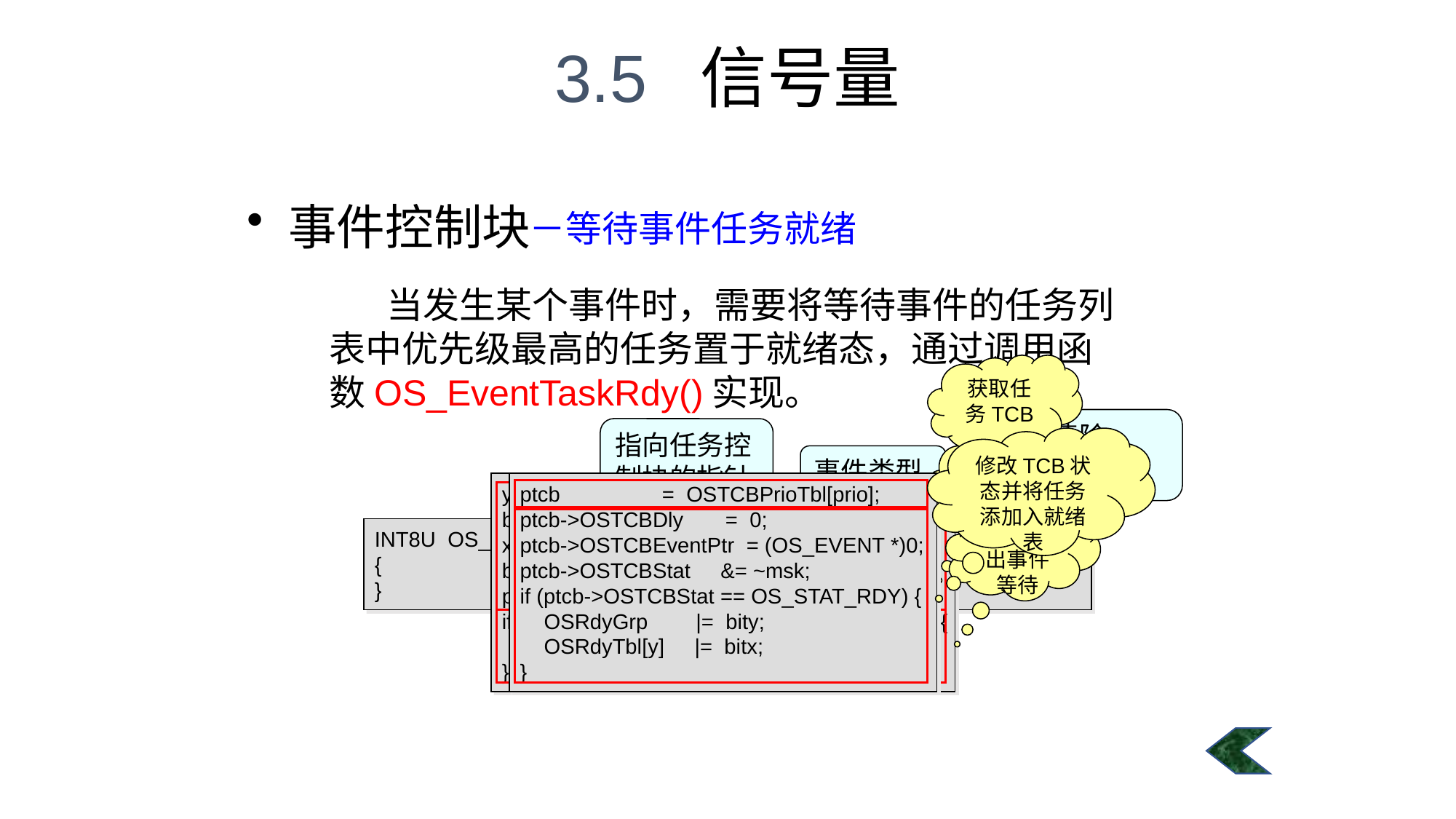

3.5  信号量
#
事件控制块
－等待事件任务就绪

      当发生某个事件时，需要将等待事件的任务列表中优先级最高的任务置于就绪态，通过调用函数OS_EventTaskRdy()实现。
获取任务TCB
指明清除TCB状态的哪个位
指向任务控制块的指针
修改TCB状态并将任务添加入就绪表
计算优先级
事件类型
y    = OSUnMapTbl[pevent->OSEventGrp];
bity = OSMapTbl[y];
x    = OSUnMapTbl[pevent->OSEventTbl[y]];
bitx = OSMapTbl[x];
prio = (INT8U)((y << 3) + x);
if ((pevent->OSEventTbl[y] &= ~bitx) == 0x00) {
    pevent->OSEventGrp &= ~bity;
}
ptcb                 =  OSTCBPrioTbl[prio];
ptcb->OSTCBDly       =  0;
ptcb->OSTCBEventPtr  = (OS_EVENT *)0;
ptcb->OSTCBStat     &= ~msk;
if (ptcb->OSTCBStat == OS_STAT_RDY) {
    OSRdyGrp        |=  bity;
    OSRdyTbl[y]     |=  bitx;
}

任务退出事件等待

INT8U  OS_EventTaskRdy(OS_EVENT *pevent, void *msg, INT8U msk)
{
}